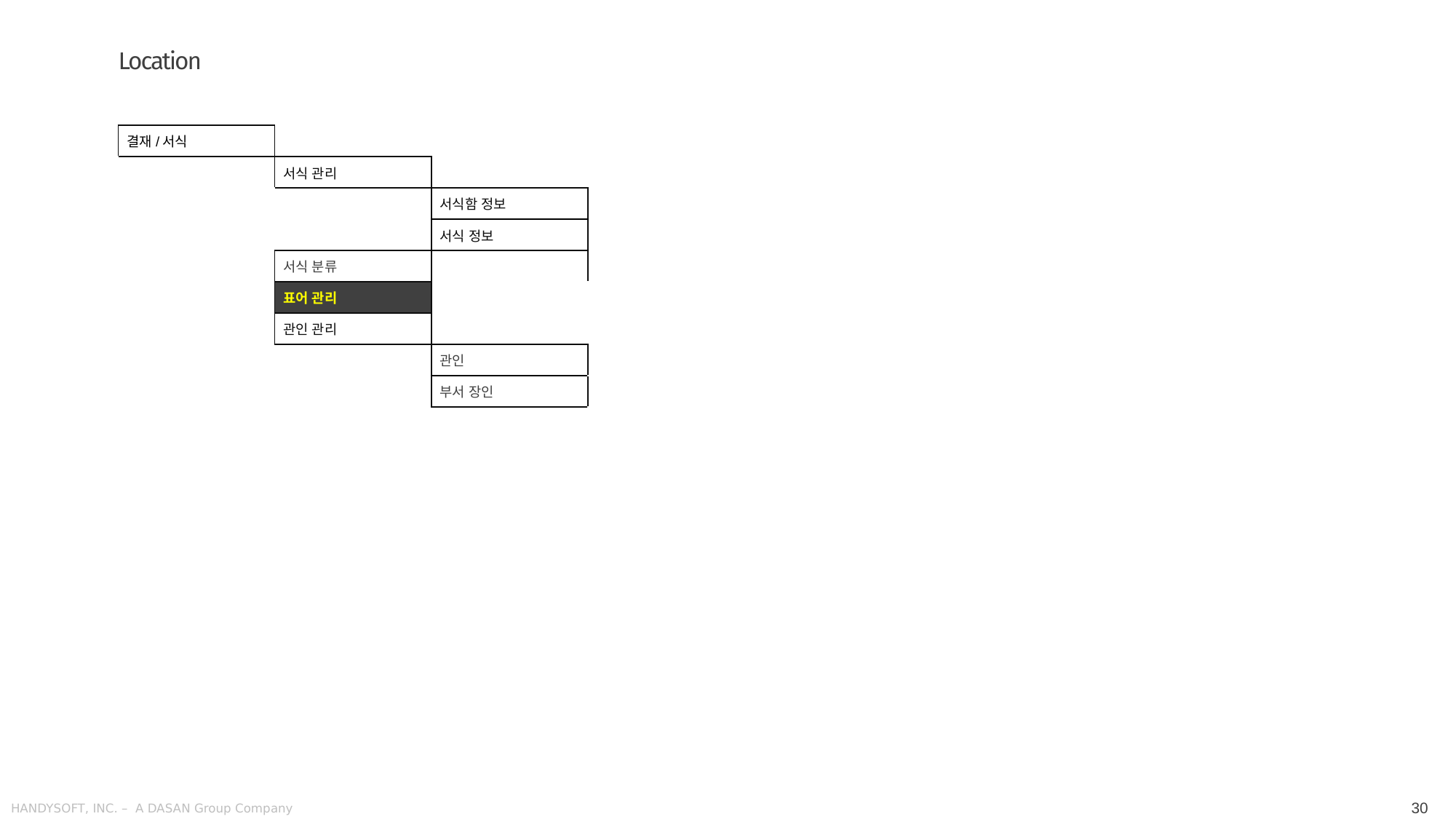

Location
| 결재/서식 |  |  |  |  |
| --- | --- | --- | --- | --- |
|  | 서식 관리 |  |  |  |
|  |  | 서식함 정보 |  |  |
|  |  | 서식 정보 |  |  |
|  | 서식 분류 |  |  |  |
|  | 표어 관리 |  |  |  |
|  | 관인 관리 |  |  |  |
|  |  | 관인 |  |  |
|  |  | 부서 장인 |  |  |